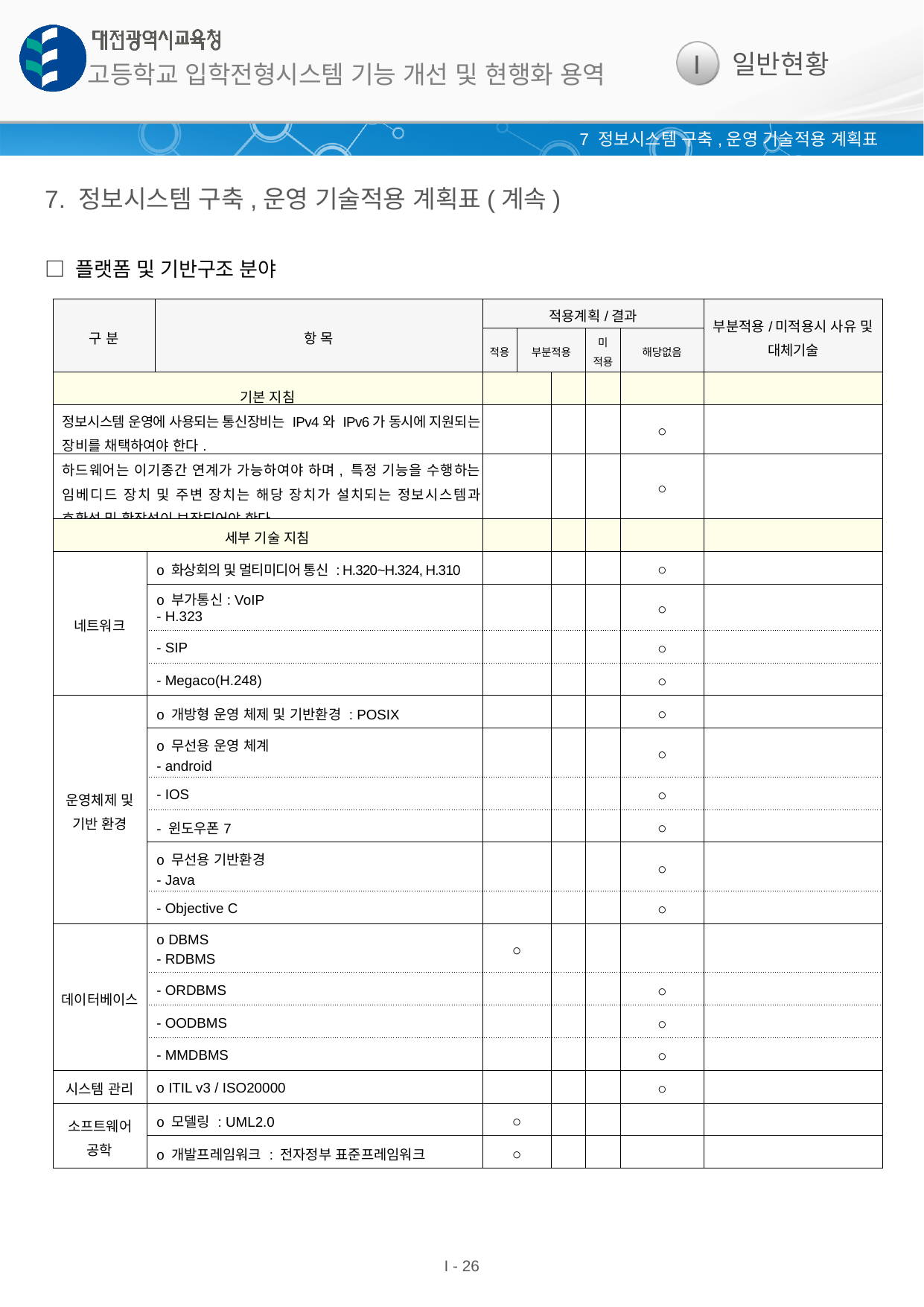

7 정보시스템 구축,운영 기술적용 계획표
7. 정보시스템 구축,운영 기술적용 계획표(계속)
□ 플랫폼 및 기반구조 분야
| 구 분 |  | 항 목 | 적용계획/결과 |  |  |  |  | 부분적용/미적용시 사유 및 대체기술 |
| --- | --- | --- | --- | --- | --- | --- | --- | --- |
|  |  |  | 적용 | 부분적용 |  | 미 적용 | 해당없음 |  |
| 기본 지침 |  |  |  |  |  |  |  |  |
| 정보시스템 운영에 사용되는 통신장비는 IPv4와 IPv6가 동시에 지원되는 장비를 채택하여야 한다. |  |  |  |  |  |  | ○ |  |
| 하드웨어는 이기종간 연계가 가능하여야 하며, 특정 기능을 수행하는 임베디드 장치 및 주변 장치는 해당 장치가 설치되는 정보시스템과 호환성 및 확장성이 보장되어야 한다. |  |  |  |  |  |  | ○ |  |
| 세부 기술 지침 |  |  |  |  |  |  |  |  |
| 네트워크 | o 화상회의 및 멀티미디어 통신 : H.320~H.324, H.310 |  |  |  |  |  | ○ |  |
|  | o 부가통신: VoIP - H.323 |  |  |  |  |  | ○ |  |
|  | - SIP |  |  |  |  |  | ○ |  |
|  | - Megaco(H.248) |  |  |  |  |  | ○ |  |
| 운영체제 및 기반 환경 | o 개방형 운영 체제 및 기반환경 : POSIX |  |  |  |  |  | ○ |  |
|  | o 무선용 운영 체계 - android |  |  |  |  |  | ○ |  |
|  | - IOS |  |  |  |  |  | ○ |  |
|  | - 윈도우폰7 |  |  |  |  |  | ○ |  |
|  | o 무선용 기반환경 - Java |  |  |  |  |  | ○ |  |
|  | - Objective C |  |  |  |  |  | ○ |  |
| 데이터베이스 | o DBMS - RDBMS |  | ○ |  |  |  |  |  |
|  | - ORDBMS |  |  |  |  |  | ○ |  |
|  | - OODBMS |  |  |  |  |  | ○ |  |
|  | - MMDBMS |  |  |  |  |  | ○ |  |
| 시스템 관리 | o ITIL v3 / ISO20000 |  |  |  |  |  | ○ |  |
| 소프트웨어 공학 | o 모델링 : UML2.0 |  | ○ |  |  |  |  |  |
|  | o 개발프레임워크 : 전자정부 표준프레임워크 |  | ○ |  |  |  |  |  |